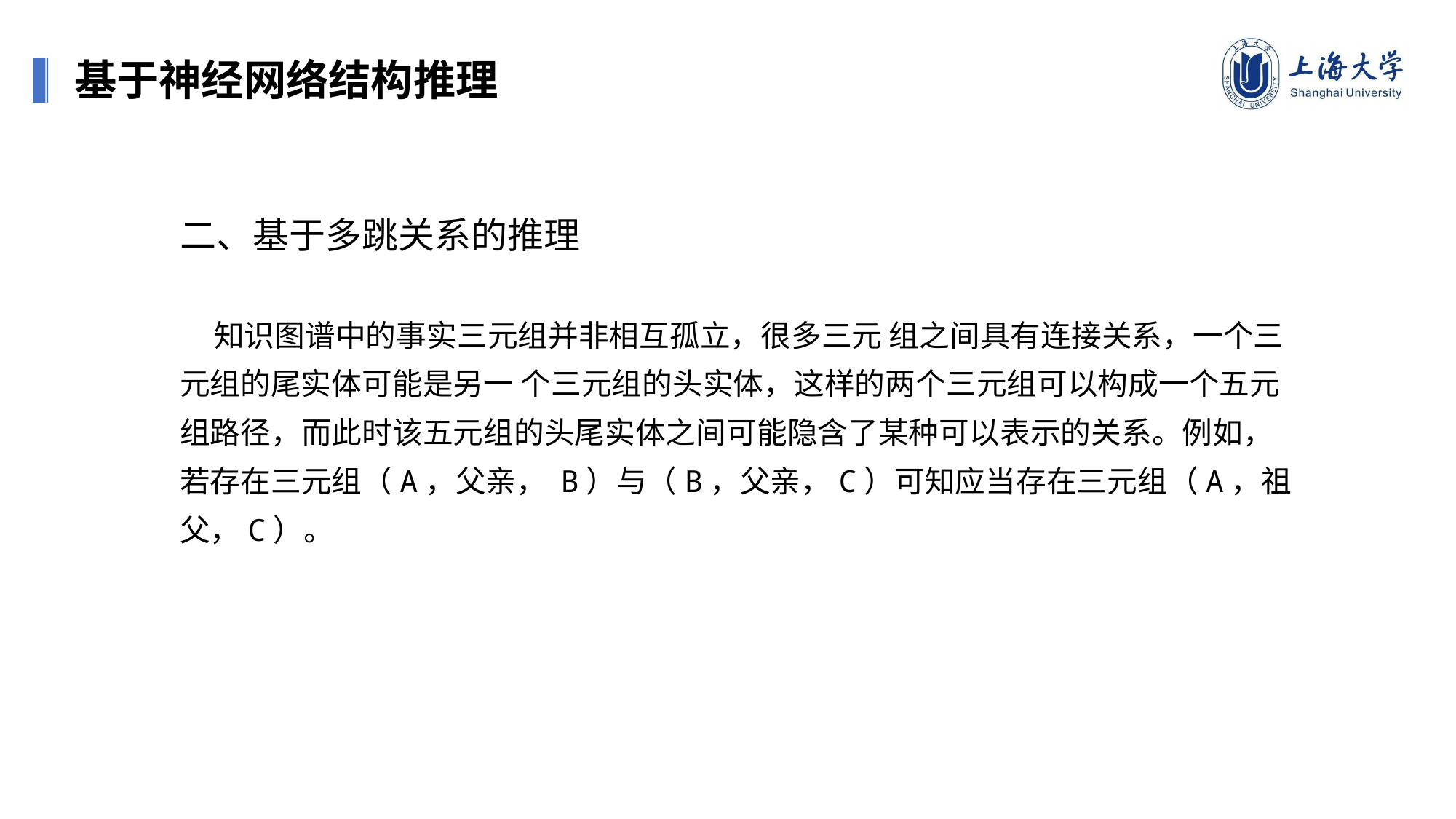

基于神经网络结构推理
二、基于多跳关系的推理

    知识图谱中的事实三元组并非相互孤立，很多三元 组之间具有连接关系，一个三元组的尾实体可能是另一 个三元组的头实体，这样的两个三元组可以构成一个五元组路径，而此时该五元组的头尾实体之间可能隐含了某种可以表示的关系。例如，若存在三元组（A，父亲， B）与（B，父亲，C）可知应当存在三元组（A，祖父，C）。